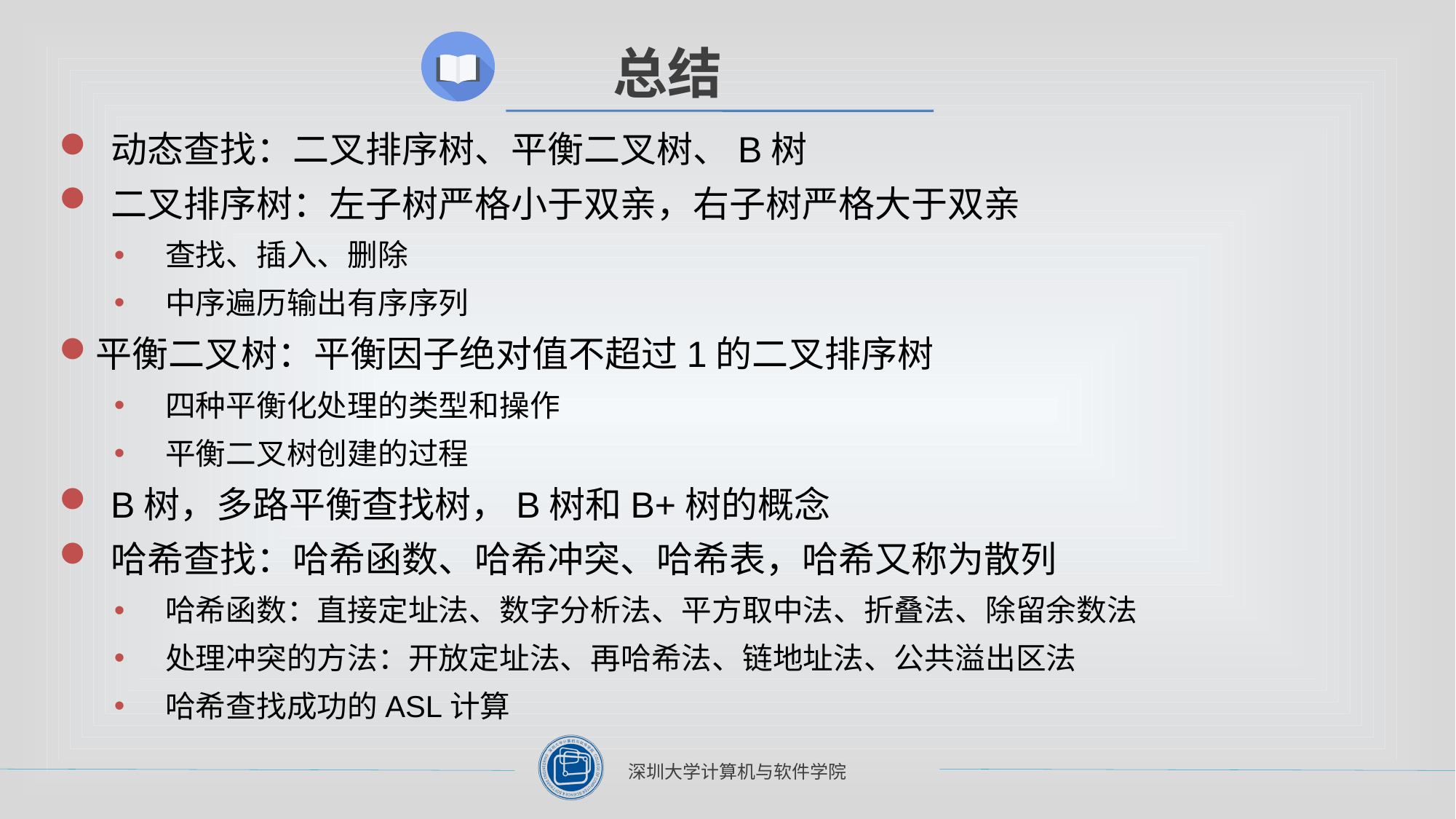

动态查找：二叉排序树、平衡二叉树、B树
二叉排序树：左子树严格小于双亲，右子树严格大于双亲
查找、插入、删除
中序遍历输出有序序列
平衡二叉树：平衡因子绝对值不超过1的二叉排序树
四种平衡化处理的类型和操作
平衡二叉树创建的过程
B树，多路平衡查找树，B树和B+树的概念
哈希查找：哈希函数、哈希冲突、哈希表，哈希又称为散列
哈希函数：直接定址法、数字分析法、平方取中法、折叠法、除留余数法
处理冲突的方法：开放定址法、再哈希法、链地址法、公共溢出区法
哈希查找成功的ASL计算

144